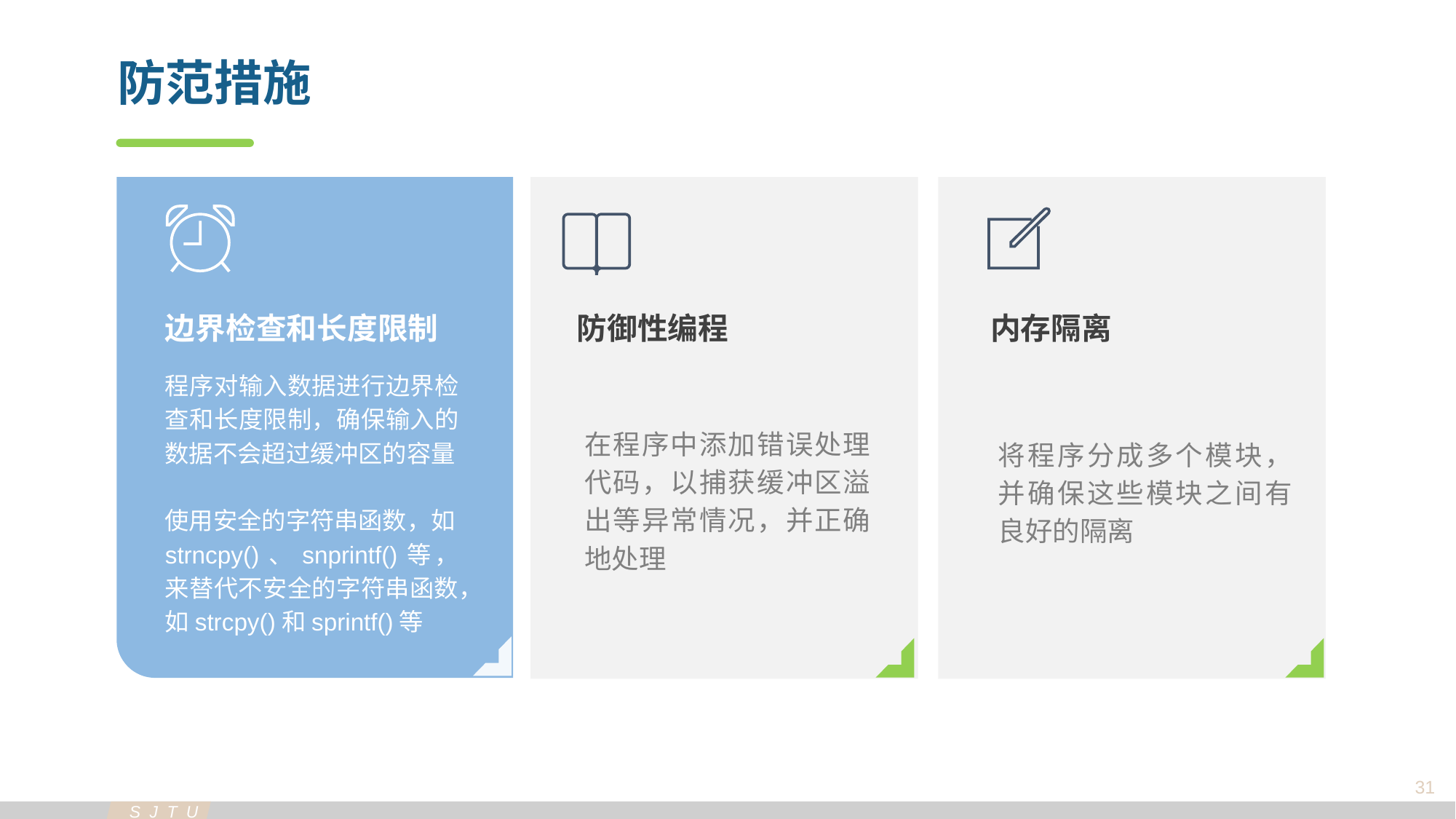

防范措施

边界检查和长度限制
内存隔离
防御性编程
程序对输入数据进行边界检查和长度限制，确保输入的数据不会超过缓冲区的容量

使用安全的字符串函数，如strncpy()、snprintf()等，来替代不安全的字符串函数，如strcpy()和sprintf()等
在程序中添加错误处理代码，以捕获缓冲区溢出等异常情况，并正确地处理
将程序分成多个模块，并确保这些模块之间有良好的隔离

31